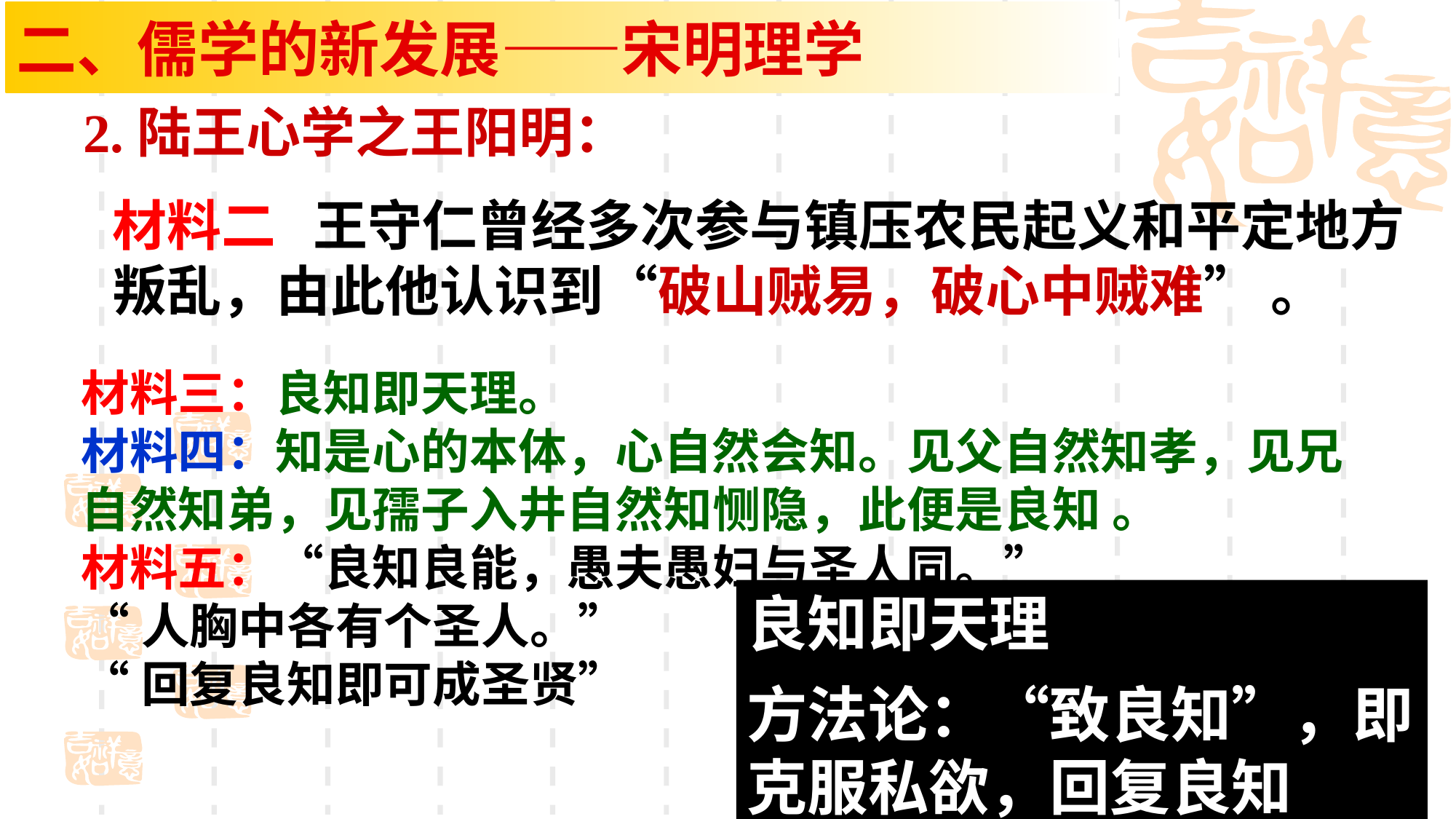

二、儒学的新发展——宋明理学

2.陆王心学之王阳明：
材料二   王守仁曾经多次参与镇压农民起义和平定地方叛乱，由此他认识到“破山贼易，破心中贼难” 。
材料三：良知即天理。
材料四：知是心的本体，心自然会知。见父自然知孝，见兄自然知弟，见孺子入井自然知恻隐，此便是良知 。
材料五：“良知良能，愚夫愚妇与圣人同。”
“人胸中各有个圣人。”
“回复良知即可成圣贤”
良知即天理
方法论：“致良知”，即克服私欲，回复良知